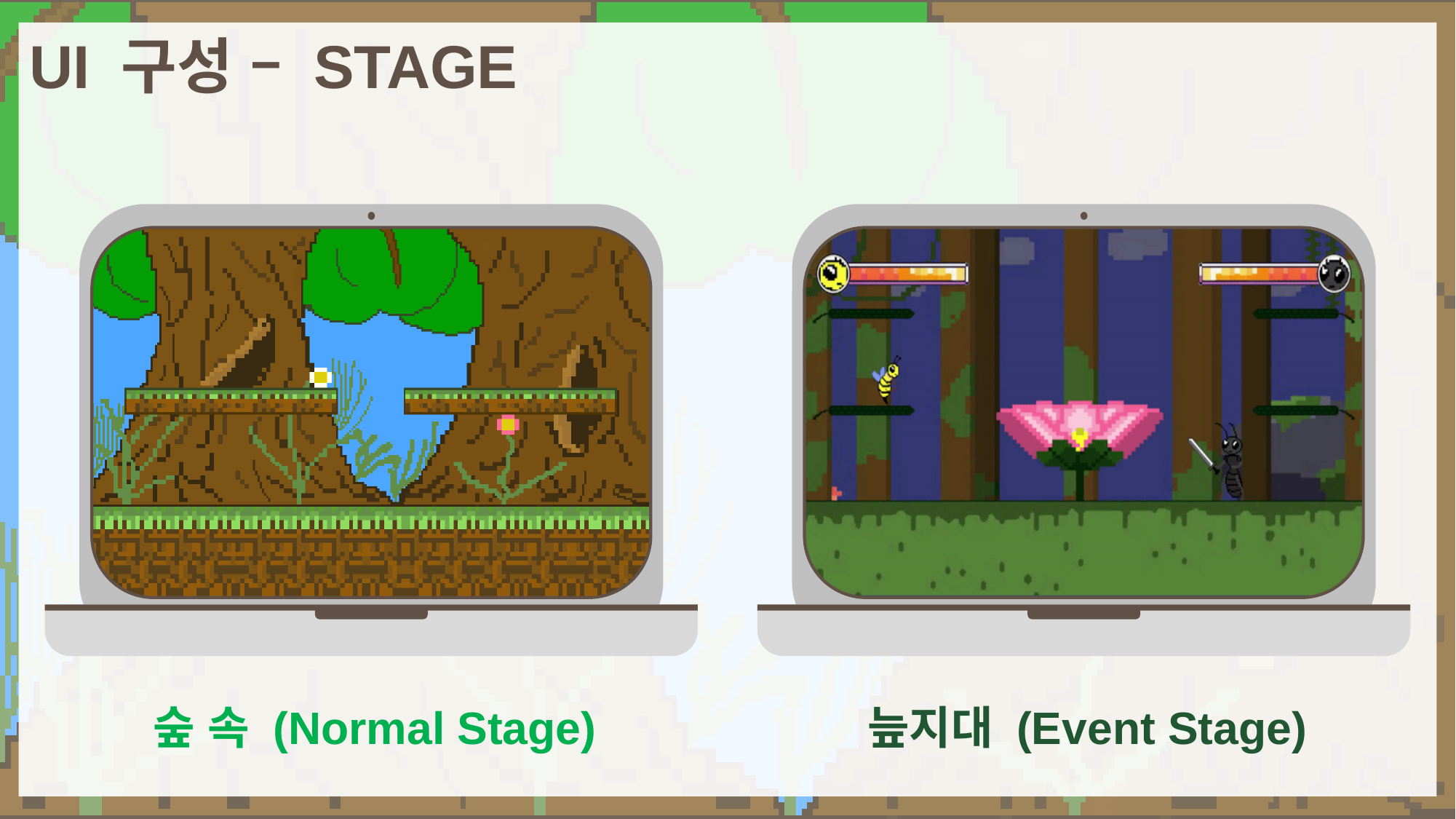

UI 구성 – STAGE

숲 속 (Normal Stage)
늪지대 (Event Stage)